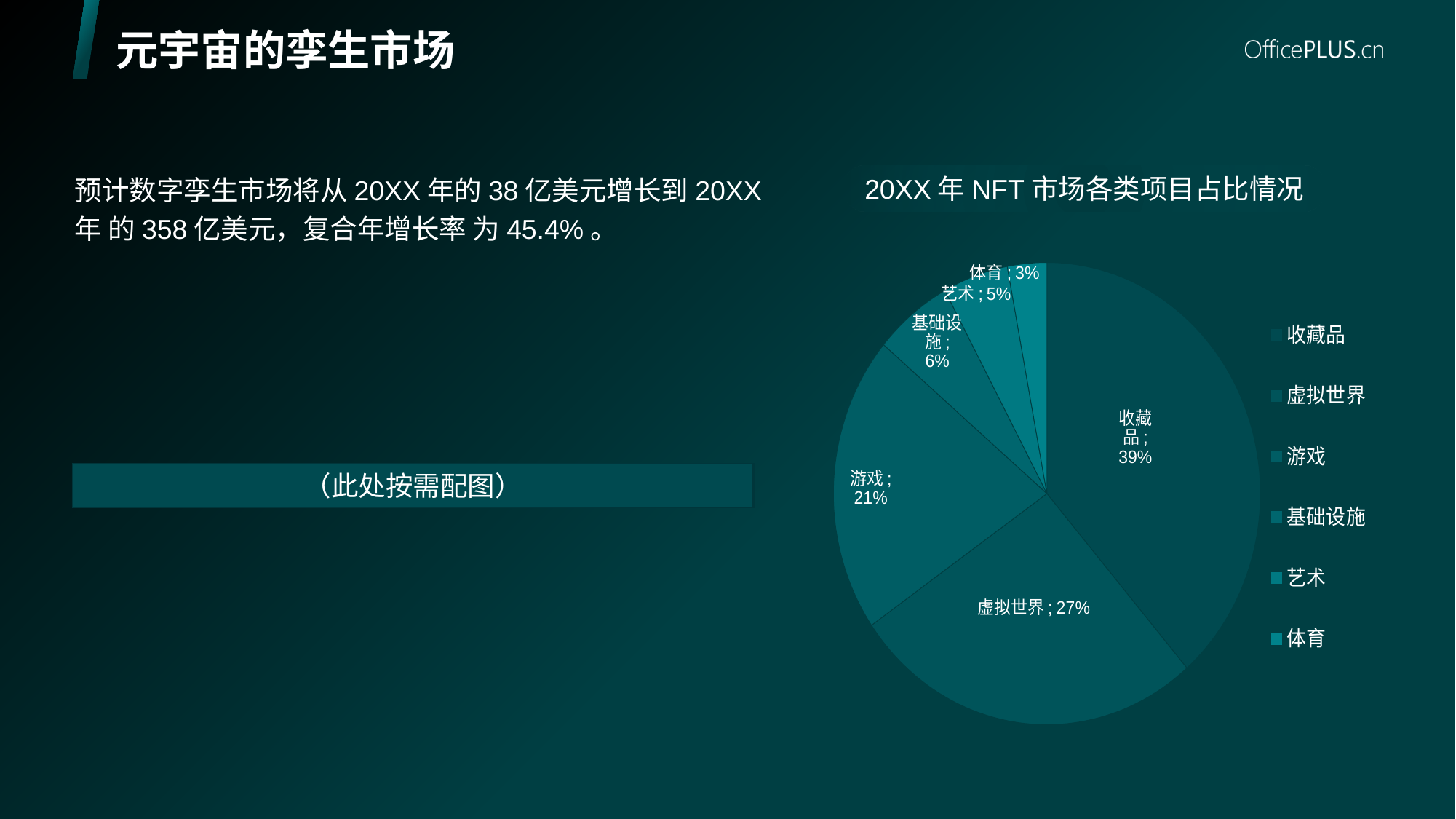

# 元宇宙的孪生市场
预计数字孪生市场将从20XX年的38亿美元增长到20XX年 的358亿美元，复合年增长率 为45.4%。
20XX年NFT市场各类项目占比情况

### Chart

| Category | 占比 |
|---|---|
| 收藏品 | 0.39 |
| 虚拟世界 | 0.27 |
| 游戏 | 0.21 |
| 基础设施 | 0.06 |
| 艺术 | 0.05 |
| 体育 | 0.03 |
（此处按需配图）